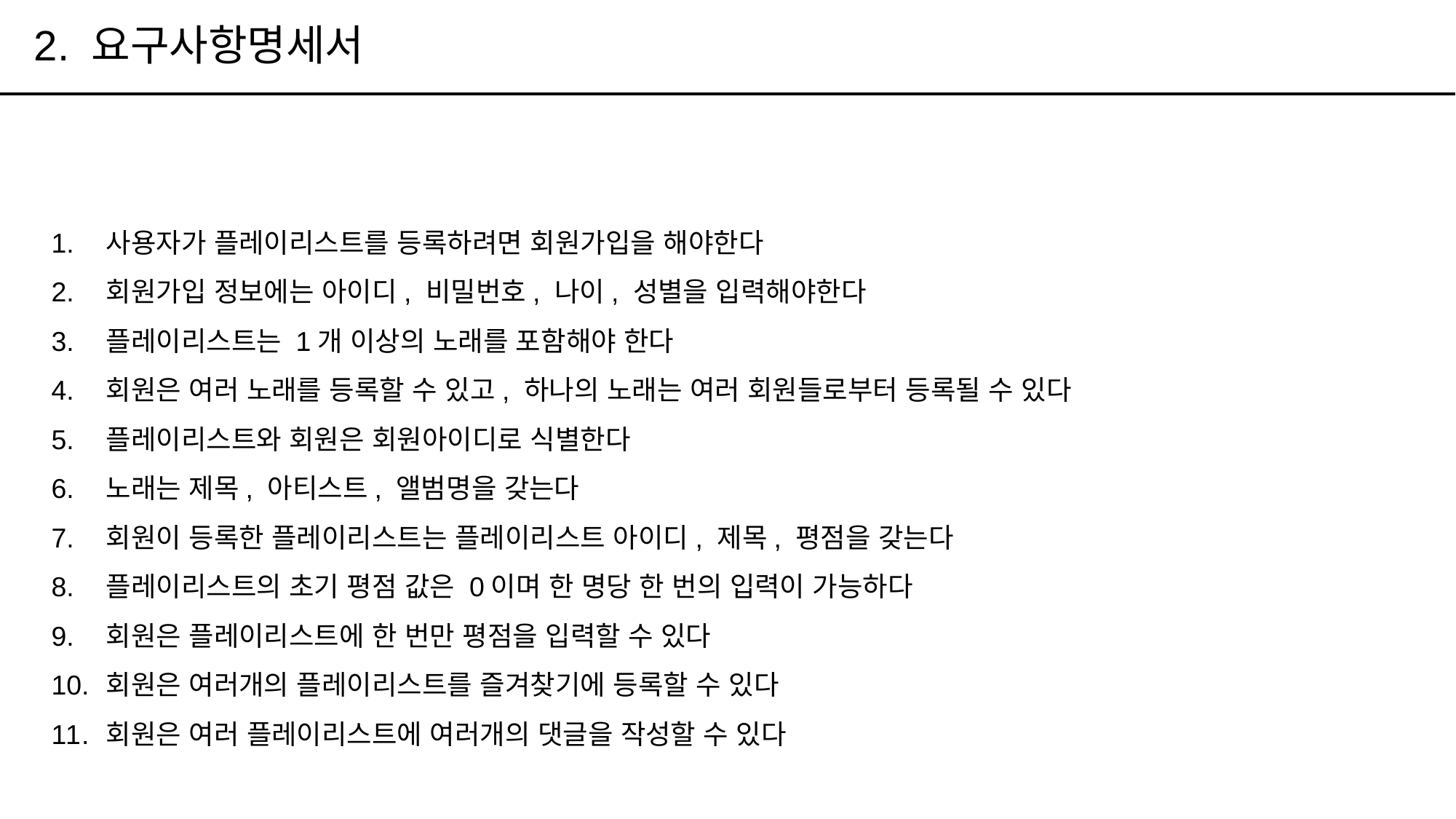

# 2. 요구사항명세서

사용자가 플레이리스트를 등록하려면 회원가입을 해야한다
회원가입 정보에는 아이디, 비밀번호, 나이, 성별을 입력해야한다
플레이리스트는 1개 이상의 노래를 포함해야 한다
회원은 여러 노래를 등록할 수 있고, 하나의 노래는 여러 회원들로부터 등록될 수 있다
플레이리스트와 회원은 회원아이디로 식별한다
노래는 제목, 아티스트, 앨범명을 갖는다
회원이 등록한 플레이리스트는 플레이리스트 아이디, 제목, 평점을 갖는다
플레이리스트의 초기 평점 값은 0이며 한 명당 한 번의 입력이 가능하다
회원은 플레이리스트에 한 번만 평점을 입력할 수 있다
회원은 여러개의 플레이리스트를 즐겨찾기에 등록할 수 있다
회원은 여러 플레이리스트에 여러개의 댓글을 작성할 수 있다